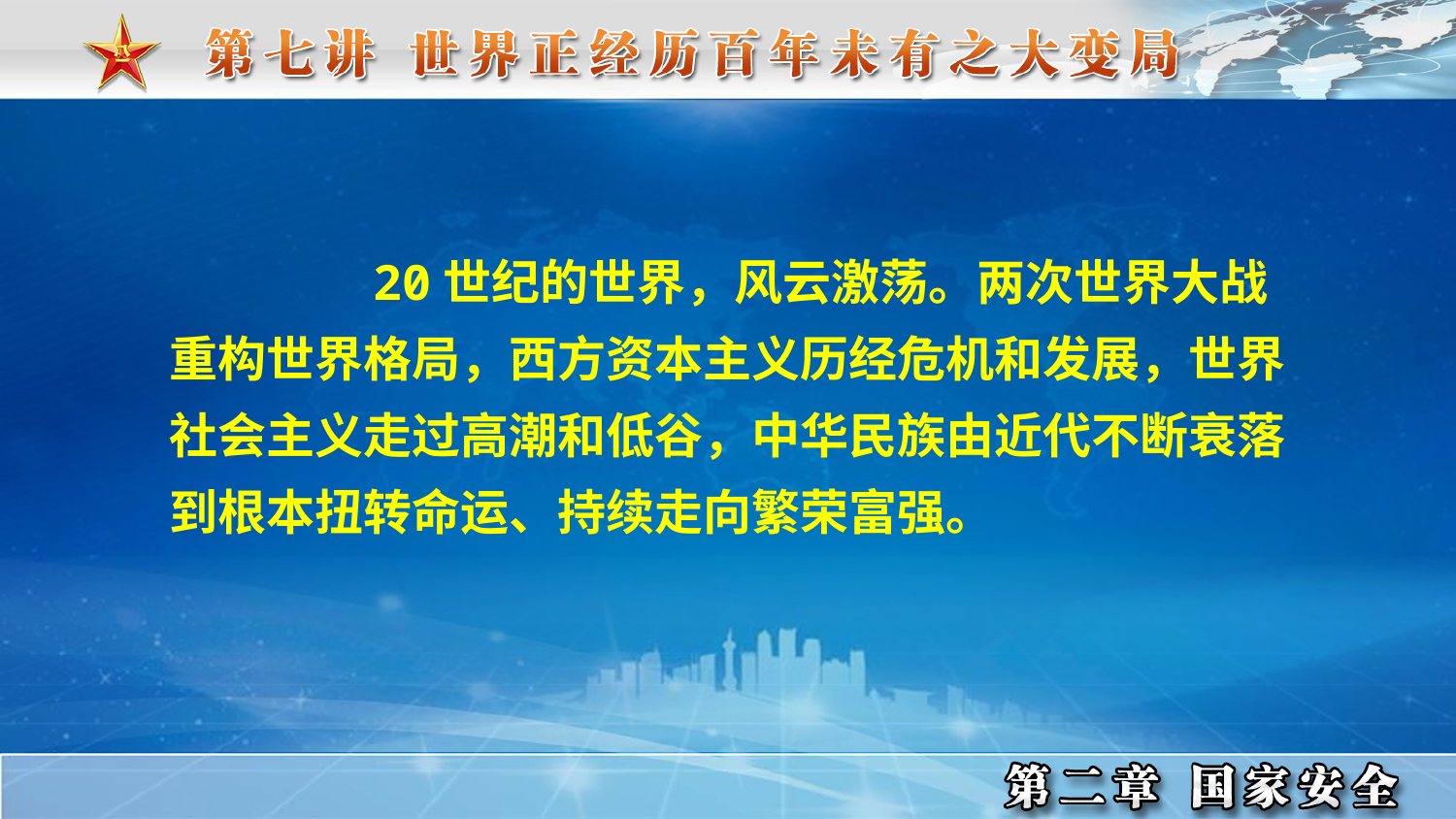

20世纪的世界，风云激荡。两次世界大战重构世界格局，西方资本主义历经危机和发展，世界社会主义走过高潮和低谷，中华民族由近代不断衰落到根本扭转命运、持续走向繁荣富强。